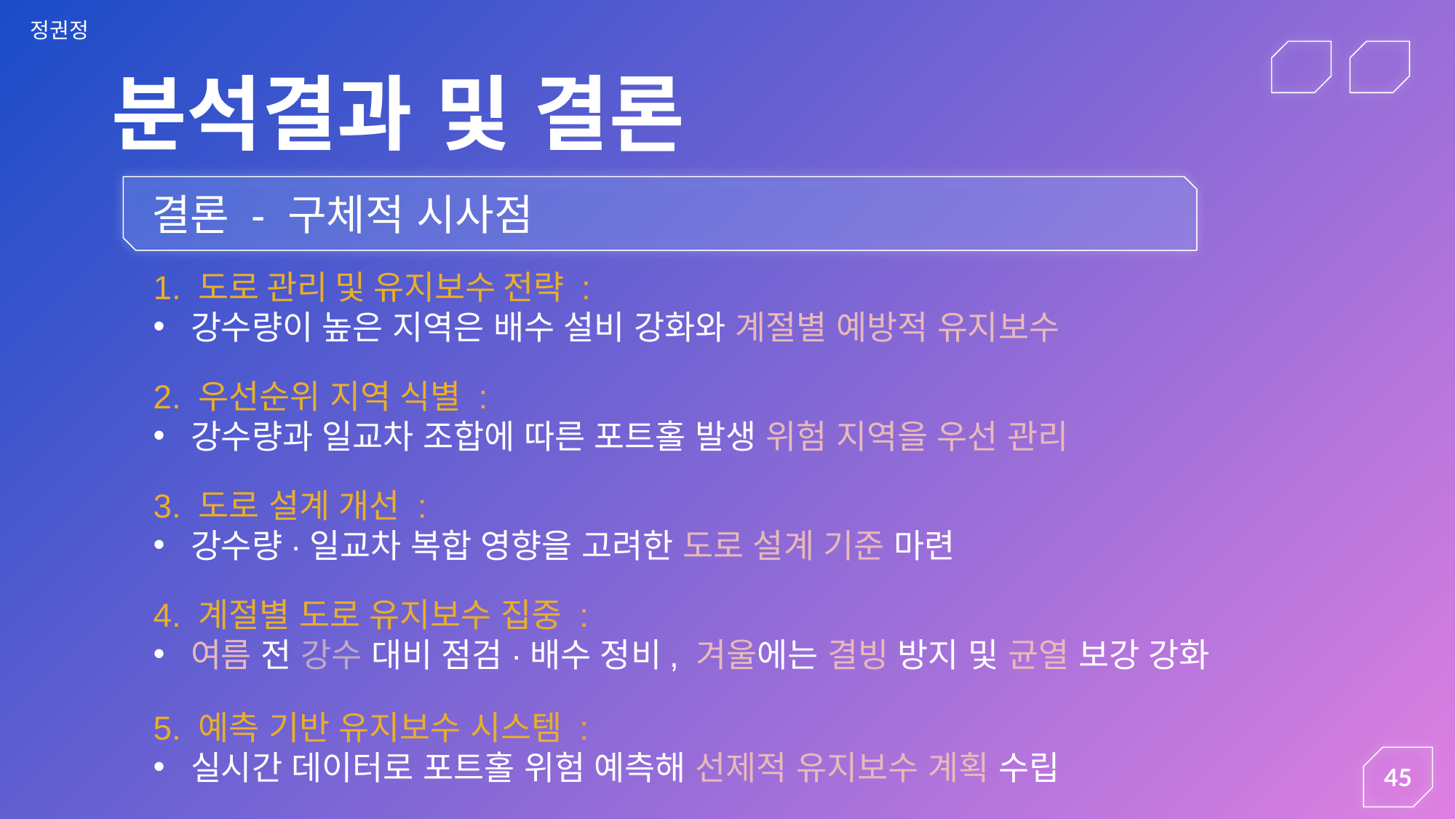

분석결과 및 결론

결론 - 구체적 시사점
1. 도로 관리 및 유지보수 전략 :
강수량이 높은 지역은 배수 설비 강화와 계절별 예방적 유지보수

2. 우선순위 지역 식별 :
강수량과 일교차 조합에 따른 포트홀 발생 위험 지역을 우선 관리

3. 도로 설계 개선 :
강수량·일교차 복합 영향을 고려한 도로 설계 기준 마련

4. 계절별 도로 유지보수 집중 :
여름 전 강수 대비 점검·배수 정비, 겨울에는 결빙 방지 및 균열 보강 강화

5. 예측 기반 유지보수 시스템 :
실시간 데이터로 포트홀 위험 예측해 선제적 유지보수 계획 수립